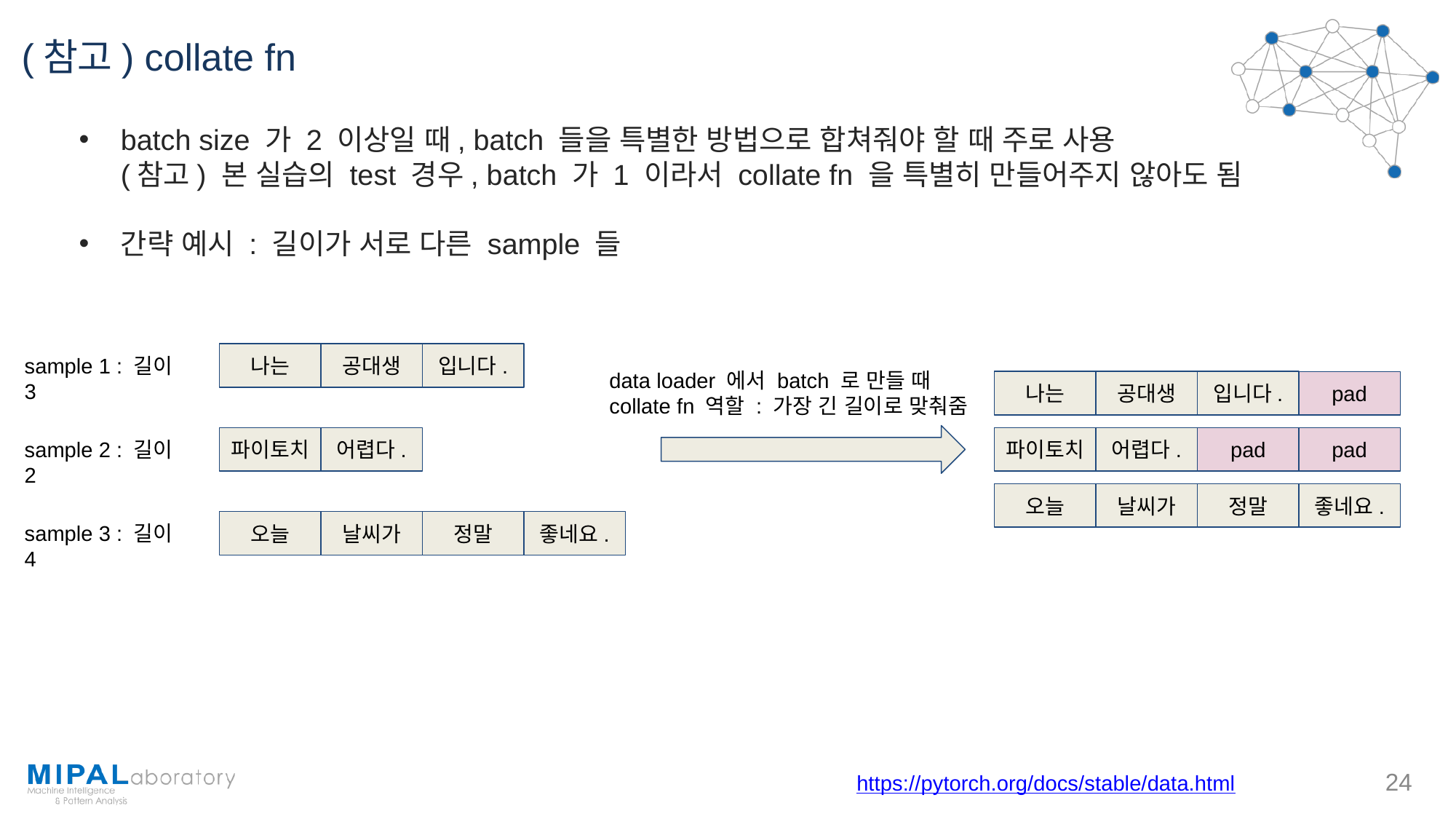

# (참고) collate fn
batch size 가 2 이상일 때, batch 들을 특별한 방법으로 합쳐줘야 할 때 주로 사용
(참고) 본 실습의 test 경우, batch 가 1 이라서 collate fn 을 특별히 만들어주지 않아도 됨
간략 예시 : 길이가 서로 다른 sample 들
sample 1 : 길이 3
나는
공대생
입니다.
data loader 에서 batch 로 만들 때
collate fn 역할 : 가장 긴 길이로 맞춰줌
나는
공대생
입니다.
pad
sample 2 : 길이 2

파이토치
어렵다.
파이토치
어렵다.
pad
pad
오늘
날씨가
정말
좋네요.
sample 3 : 길이 4
오늘
날씨가
정말
좋네요.
https://pytorch.org/docs/stable/data.html
24